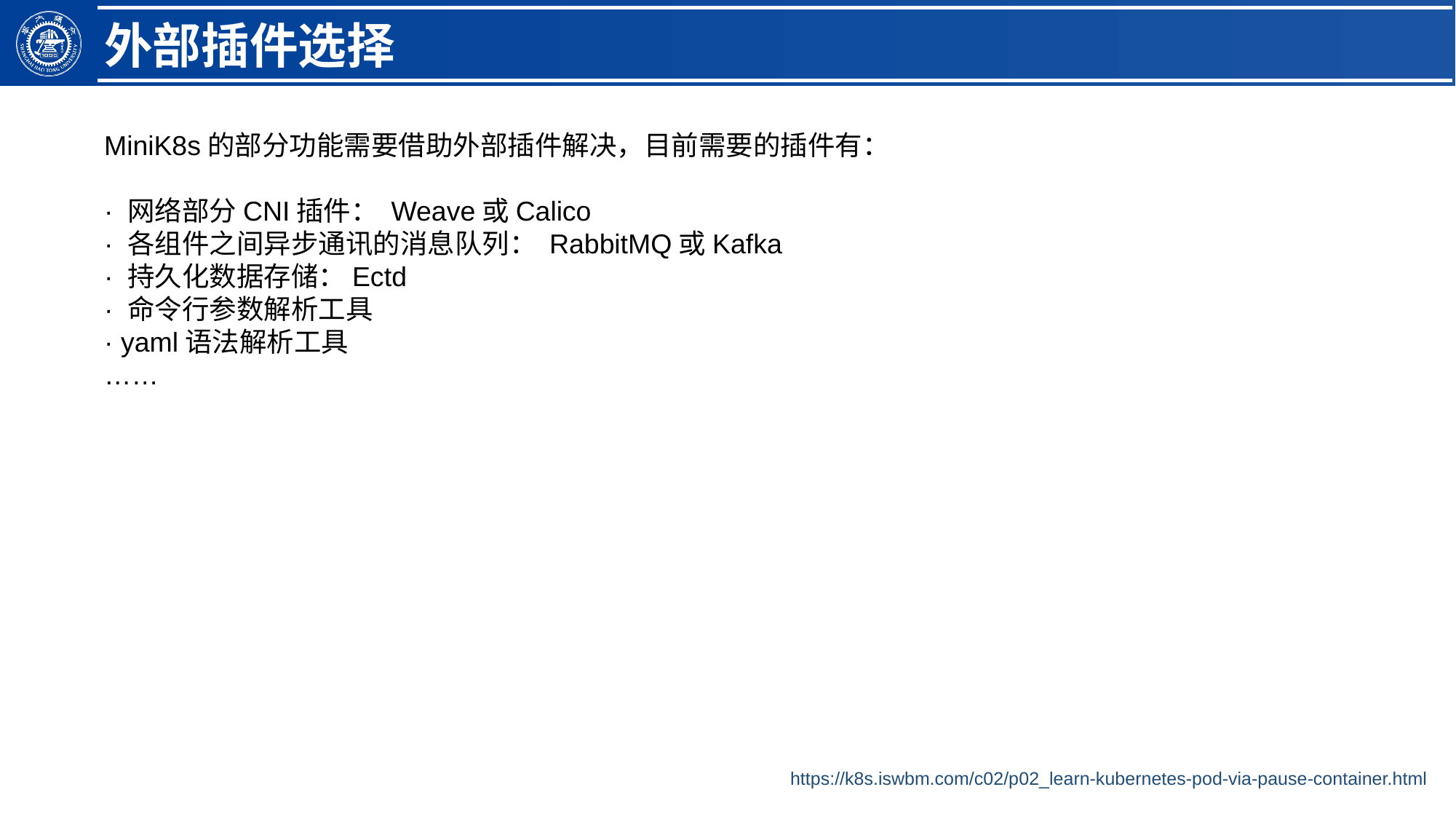

外部插件选择
MiniK8s的部分功能需要借助外部插件解决，目前需要的插件有：

· 网络部分CNI插件： Weave或Calico
· 各组件之间异步通讯的消息队列： RabbitMQ或Kafka
· 持久化数据存储：Ectd
· 命令行参数解析工具
· yaml语法解析工具
……

https://k8s.iswbm.com/c02/p02_learn-kubernetes-pod-via-pause-container.html
9